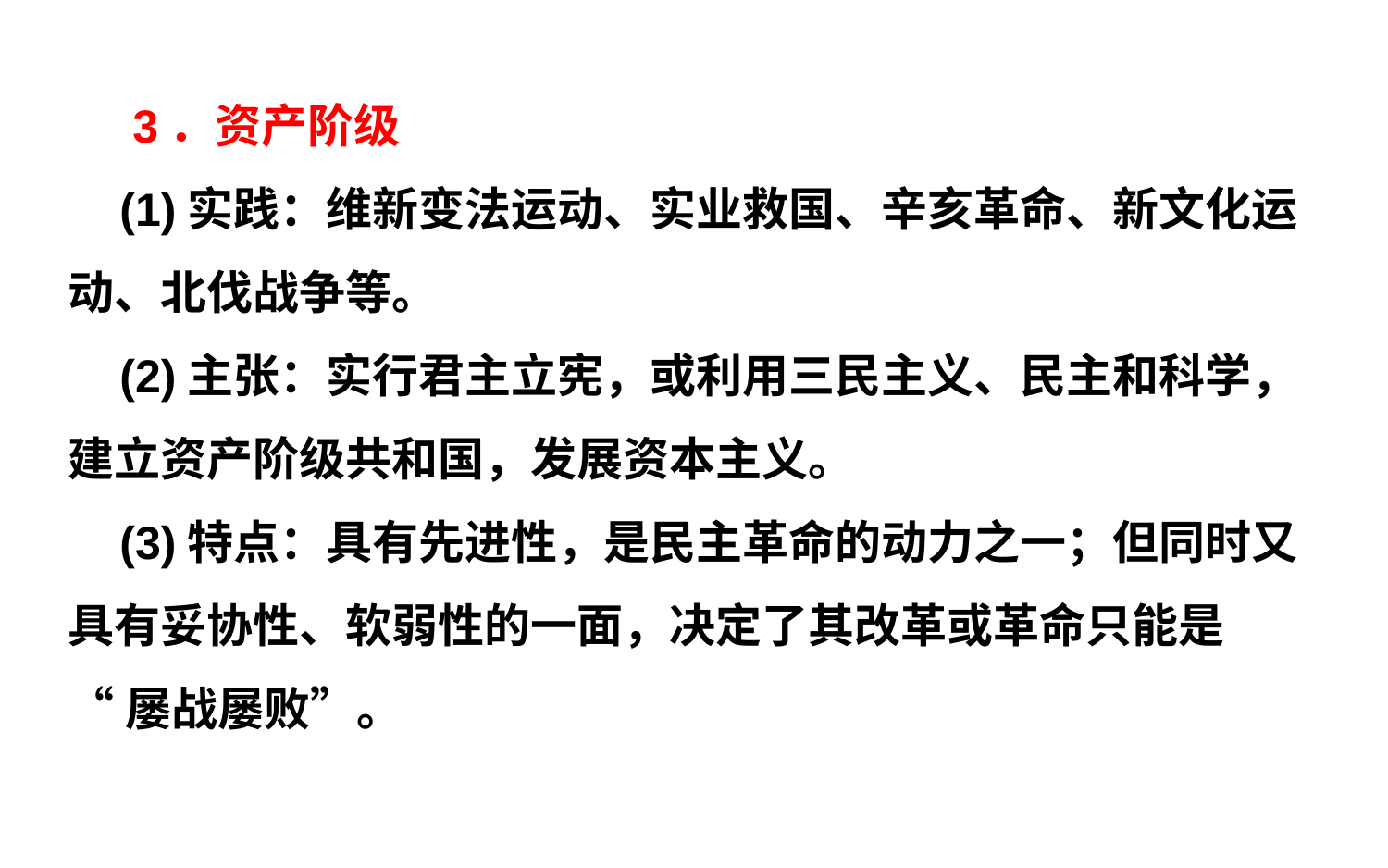

3．资产阶级
    (1)实践：维新变法运动、实业救国、辛亥革命、新文化运动、北伐战争等。
    (2)主张：实行君主立宪，或利用三民主义、民主和科学，建立资产阶级共和国，发展资本主义。
    (3)特点：具有先进性，是民主革命的动力之一；但同时又具有妥协性、软弱性的一面，决定了其改革或革命只能是
“屡战屡败”。